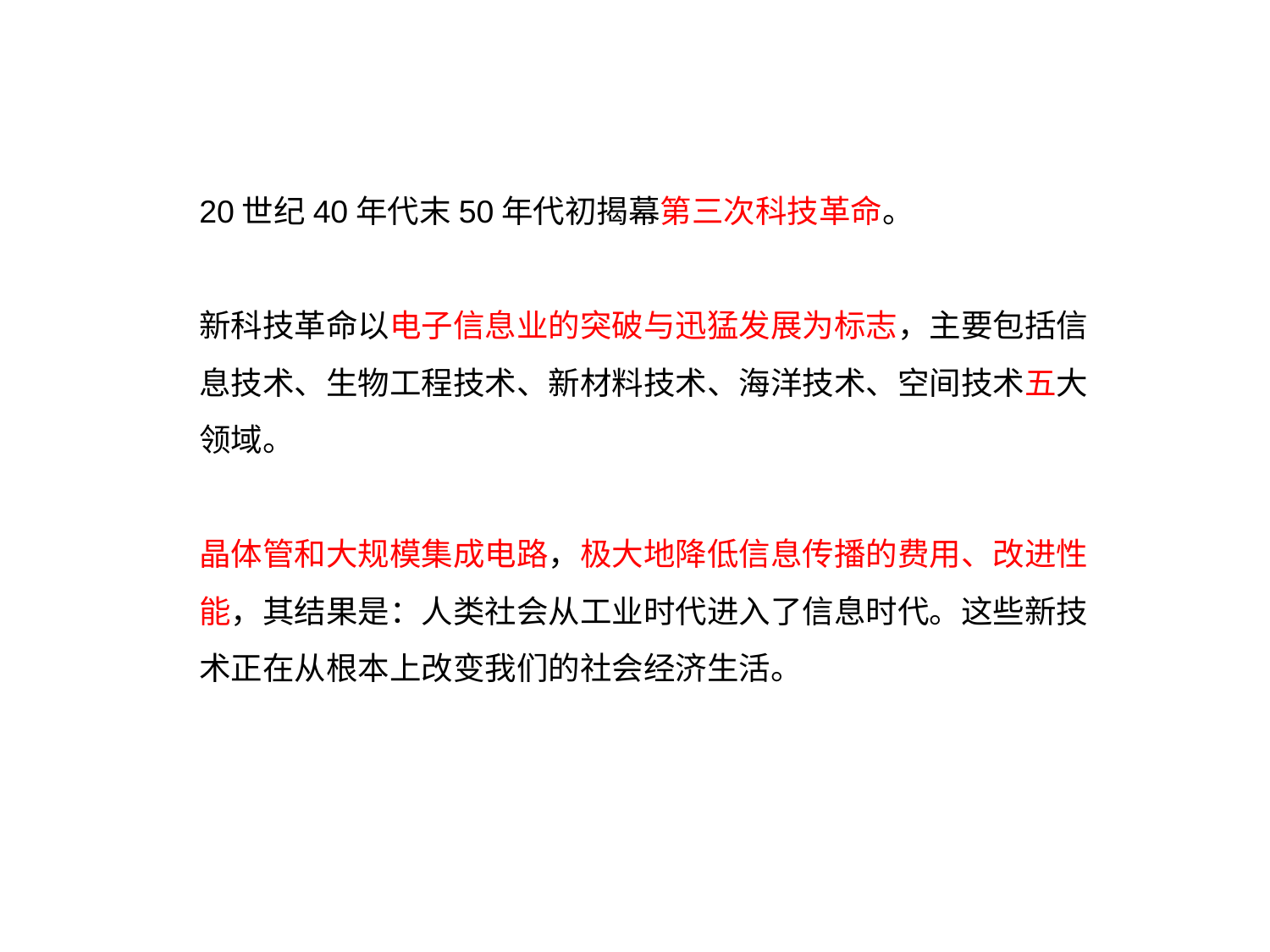

20世纪40年代末50年代初揭幕第三次科技革命。

新科技革命以电子信息业的突破与迅猛发展为标志，主要包括信息技术、生物工程技术、新材料技术、海洋技术、空间技术五大领域。

晶体管和大规模集成电路，极大地降低信息传播的费用、改进性能，其结果是：人类社会从工业时代进入了信息时代。这些新技术正在从根本上改变我们的社会经济生活。